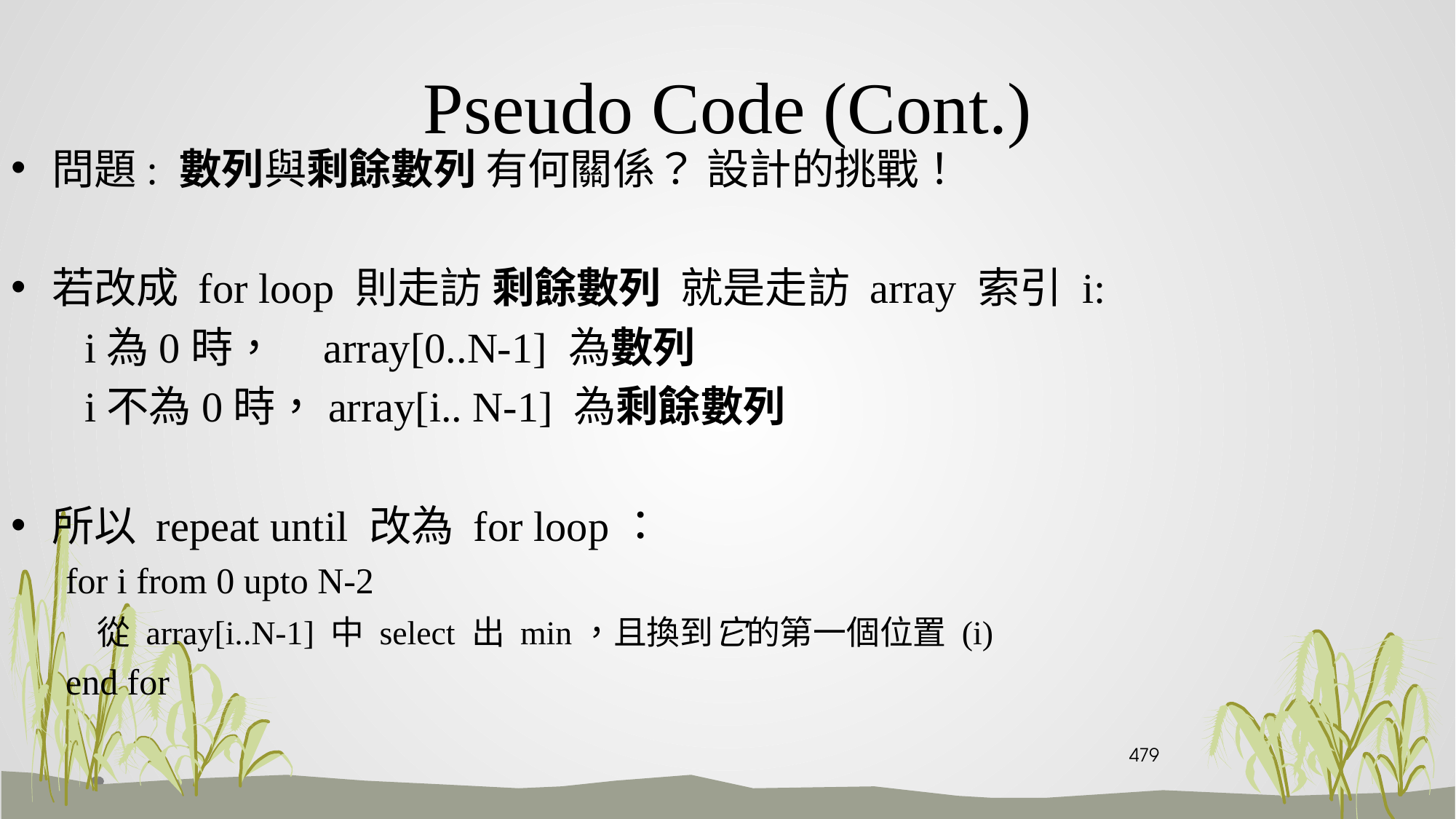

# Pseudo Code (Cont.)
問題: 數列與剩餘數列 有何關係？ 設計的挑戰！

若改成 for loop 則走訪 剩餘數列  就是走訪 array 索引 i:
       i為0時，    array[0..N-1] 為數列
       i不為0時，array[i.. N-1] 為剩餘數列

所以 repeat until 改為 for loop：
for i from 0 upto N-2
   從 array[i..N-1] 中 select 出 min，且換到它的第一個位置 (i)
end for
479